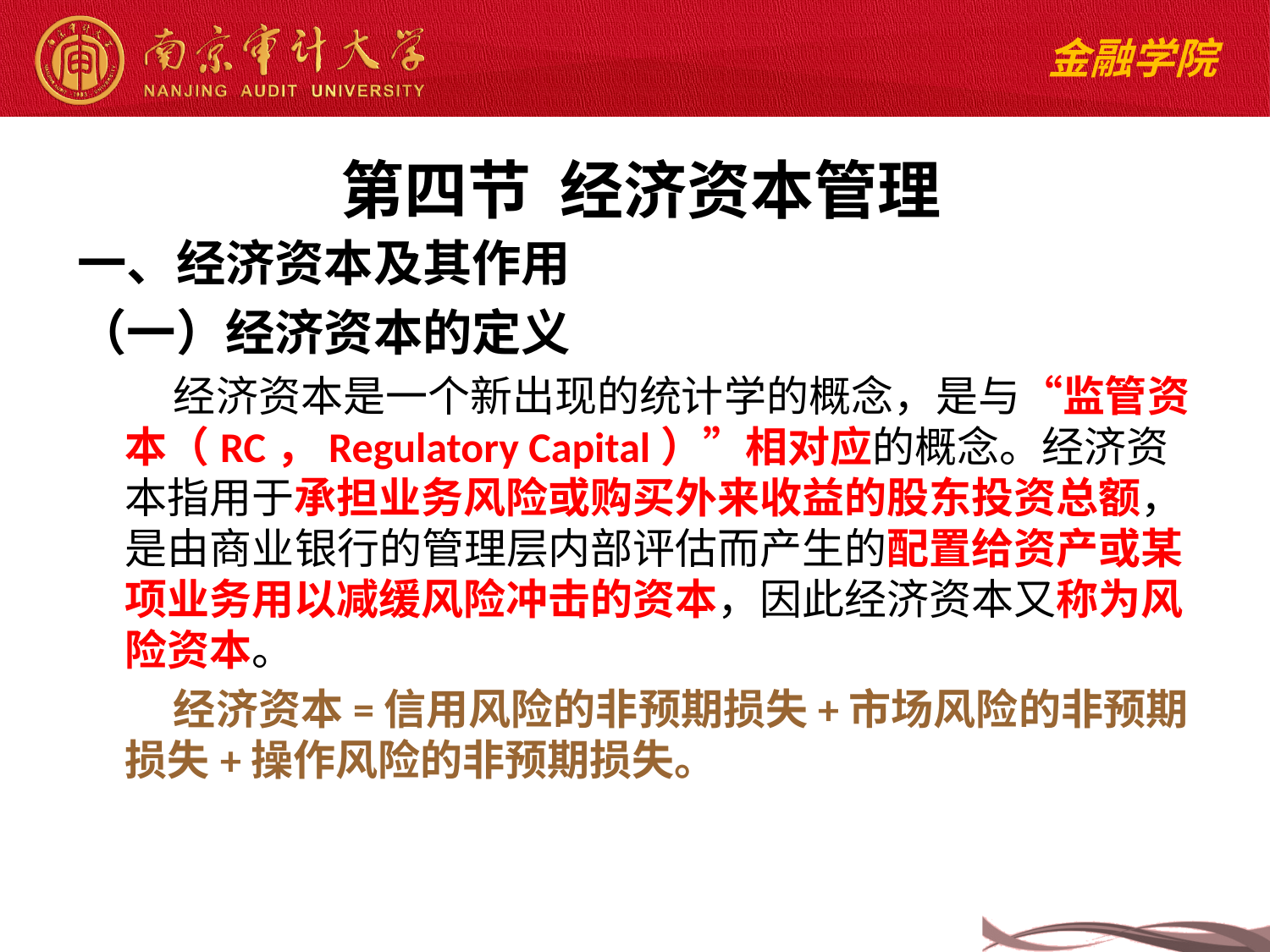

# 第四节  经济资本管理
一、经济资本及其作用
（一）经济资本的定义
         经济资本是一个新出现的统计学的概念，是与“监管资本（RC，Regulatory Capital）”相对应的概念。经济资本指用于承担业务风险或购买外来收益的股东投资总额，是由商业银行的管理层内部评估而产生的配置给资产或某项业务用以减缓风险冲击的资本，因此经济资本又称为风险资本。
         经济资本=信用风险的非预期损失+市场风险的非预期损失+操作风险的非预期损失。